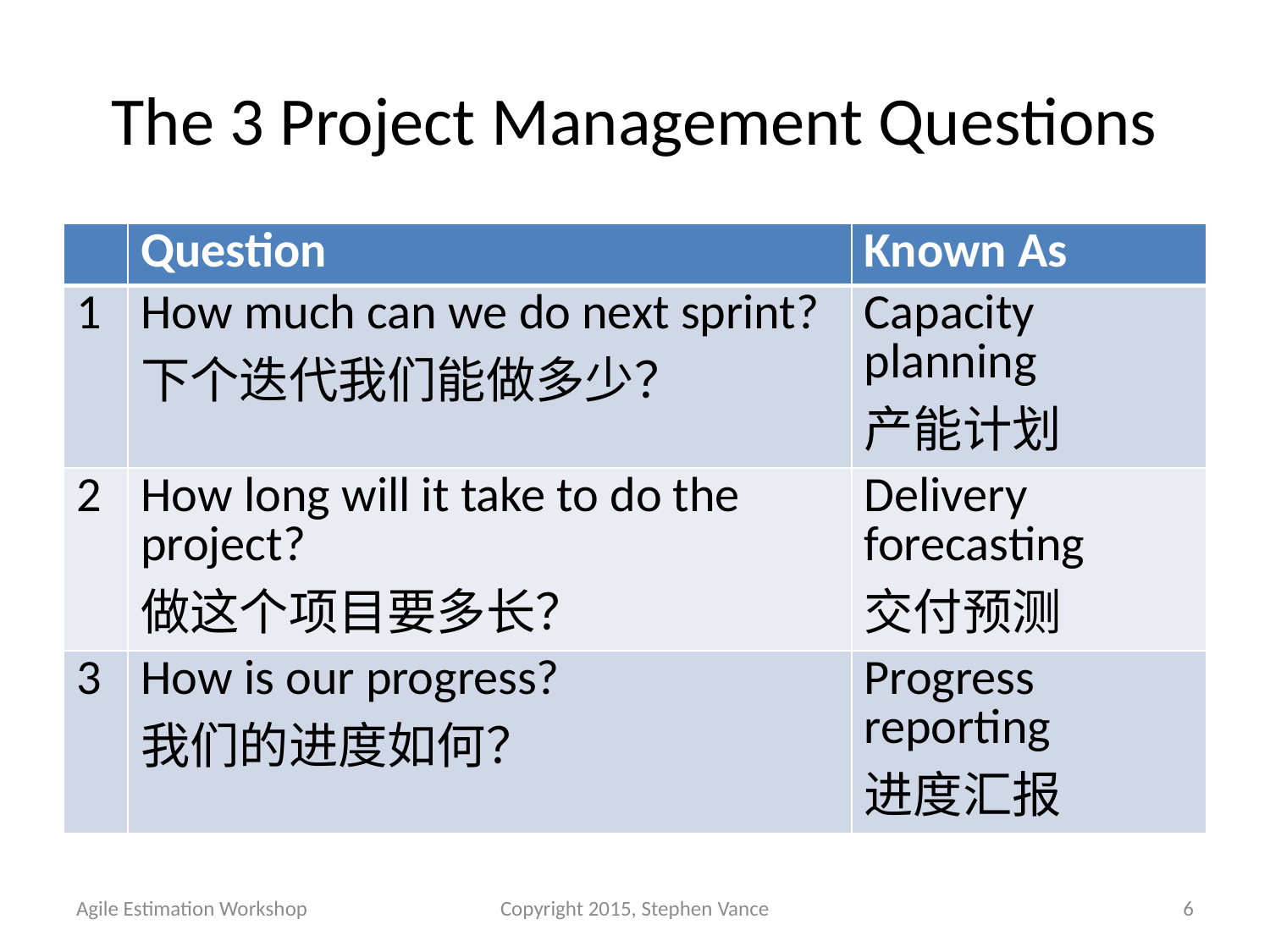

# The 3 Project Management Questions
|  | Question | Known As |
| --- | --- | --- |
| 1 | How much work can we do in a certain amount of time? | Capacity planning |
| 2 | How long will it take to finish a certain amount of work? | Delivery forecasting |
| 3 | How close are we to delivering against our forecast? | Progress reporting |
|  | Question | Known As |
| --- | --- | --- |
| 1 | How much can we do next sprint? 下个迭代我们能做多少？ | Capacity planning 产能计划 |
| 2 | How long will it take to do the project? 做这个项目要多长？ | Delivery forecasting 交付预测 |
| 3 | How is our progress? 我们的进度如何？ | Progress reporting 进度汇报 |
Agile Estimation Workshop
Copyright 2015, Stephen Vance
6